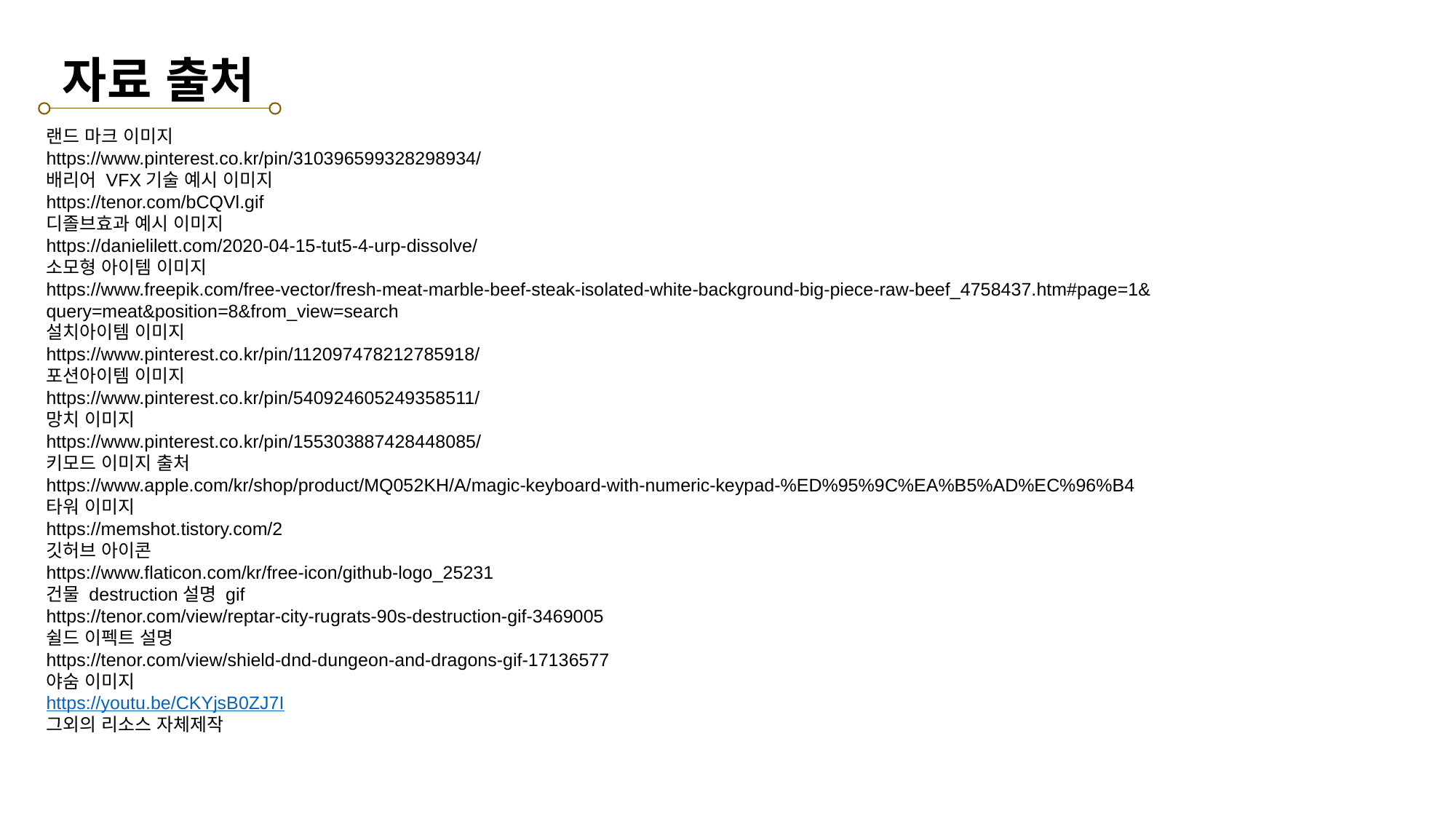

자료 출처

`
랜드 마크 이미지
https://www.pinterest.co.kr/pin/310396599328298934/
배리어 VFX기술 예시 이미지
https://tenor.com/bCQVl.gif
디졸브효과 예시 이미지
https://danielilett.com/2020-04-15-tut5-4-urp-dissolve/
소모형 아이템 이미지
https://www.freepik.com/free-vector/fresh-meat-marble-beef-steak-isolated-white-background-big-piece-raw-beef_4758437.htm#page=1&
query=meat&position=8&from_view=search
설치아이템 이미지
https://www.pinterest.co.kr/pin/112097478212785918/
포션아이템 이미지
https://www.pinterest.co.kr/pin/540924605249358511/
망치 이미지
https://www.pinterest.co.kr/pin/155303887428448085/
키모드 이미지 출처
https://www.apple.com/kr/shop/product/MQ052KH/A/magic-keyboard-with-numeric-keypad-%ED%95%9C%EA%B5%AD%EC%96%B4
타워 이미지
https://memshot.tistory.com/2
깃허브 아이콘
https://www.flaticon.com/kr/free-icon/github-logo_25231
건물 destruction설명 gif
https://tenor.com/view/reptar-city-rugrats-90s-destruction-gif-3469005
쉴드 이펙트 설명
https://tenor.com/view/shield-dnd-dungeon-and-dragons-gif-17136577
야숨 이미지
https://youtu.be/CKYjsB0ZJ7I
그외의 리소스 자체제작